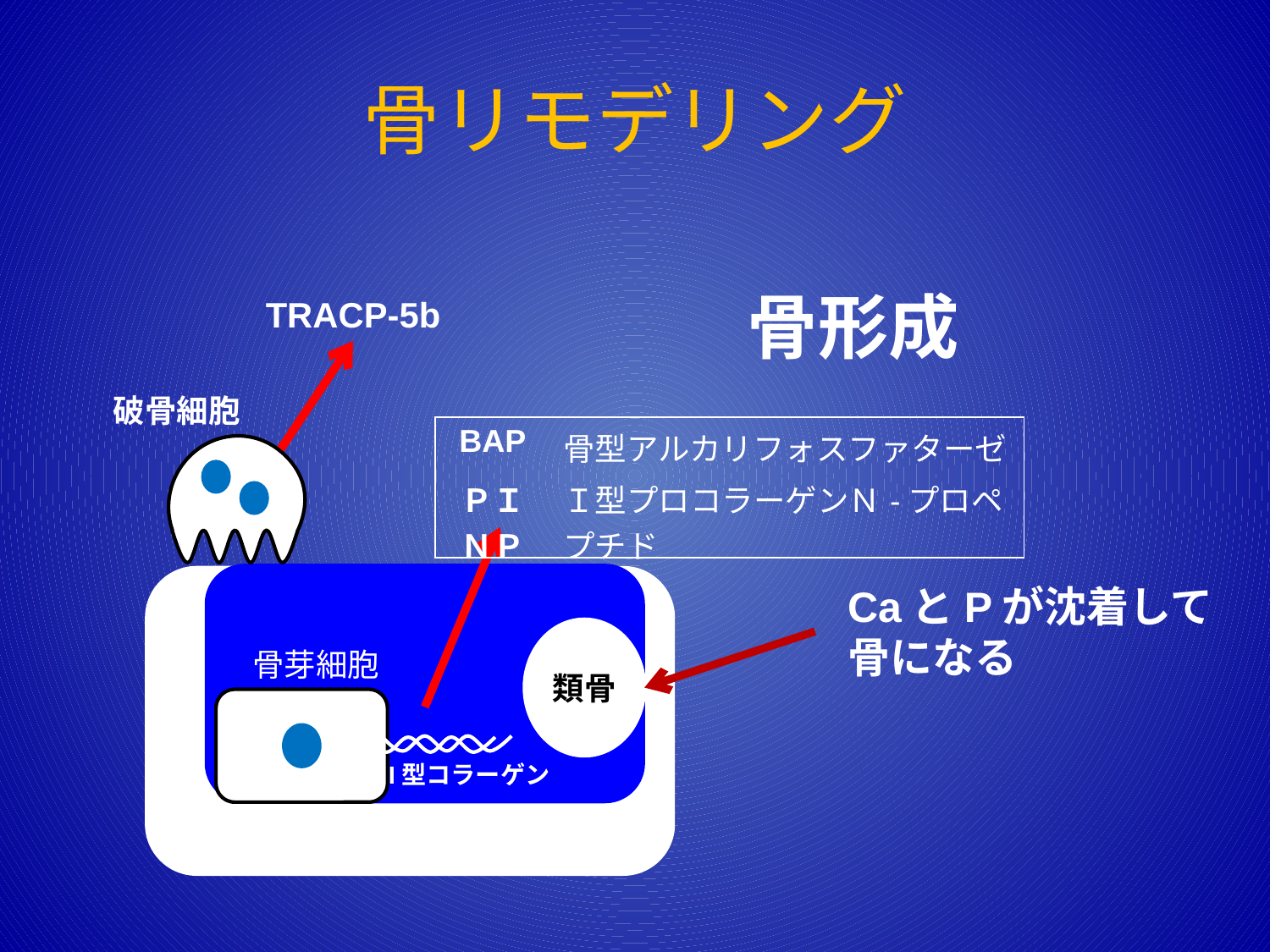

# 骨リモデリング
骨形成
TRACP-5b
|  |  |
| --- | --- |
| BAP | 骨型アルカリフォスファターゼ |
| ＰＩＮＰ | Ｉ型プロコラーゲンＮ-プロペプチド |
破骨細胞

CaとPが沈着して
骨になる

骨芽細胞
類骨

I型コラーゲン